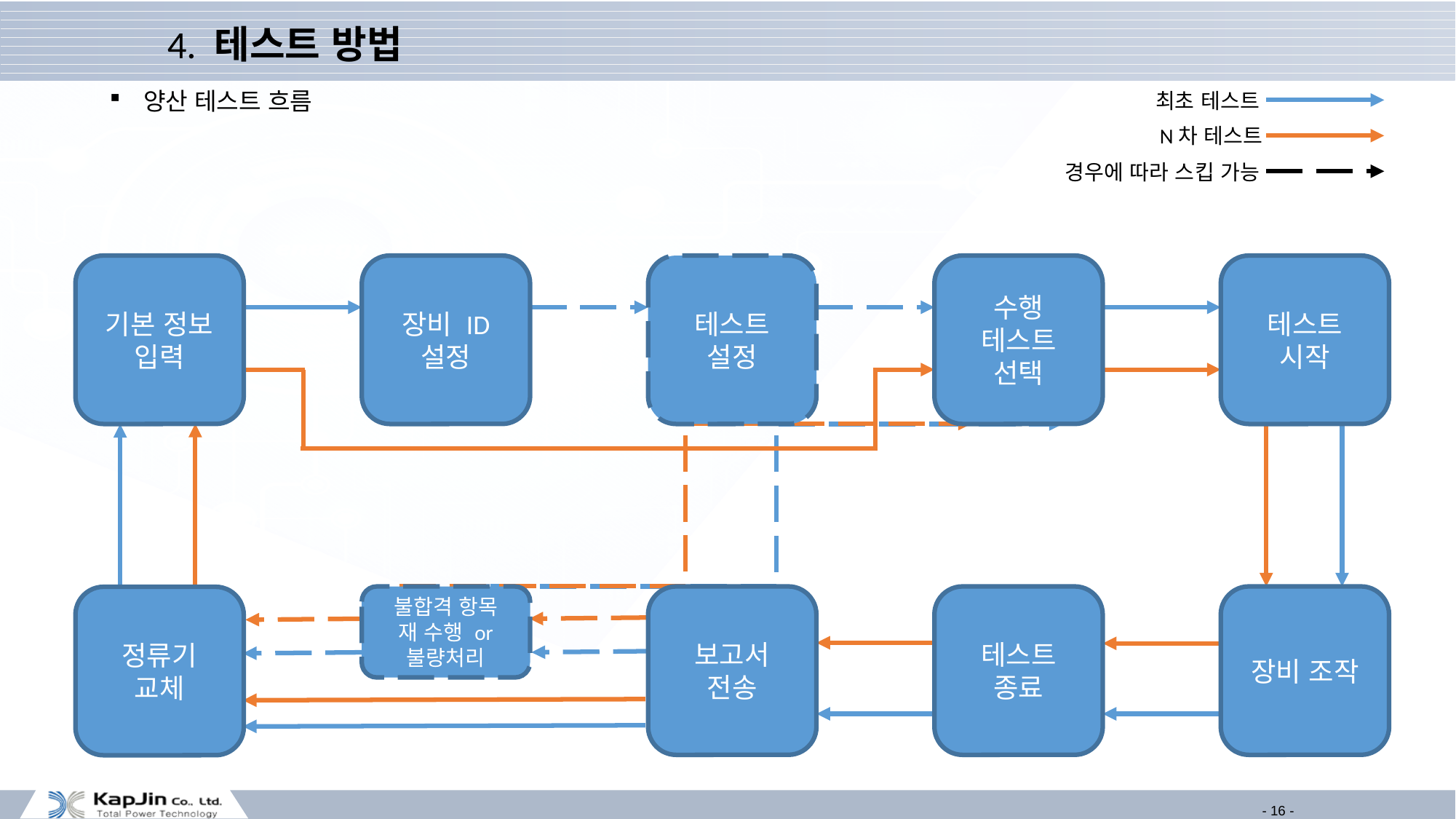

4. 테스트 방법
양산 테스트 흐름
최초 테스트
N차 테스트
경우에 따라 스킵 가능
기본 정보 입력
장비 ID 설정
테스트 설정
수행 테스트 선택
테스트 시작
불합격 항목
재 수행 or 불량처리
보고서 전송
테스트 종료
장비 조작
정류기 교체
- 16 -